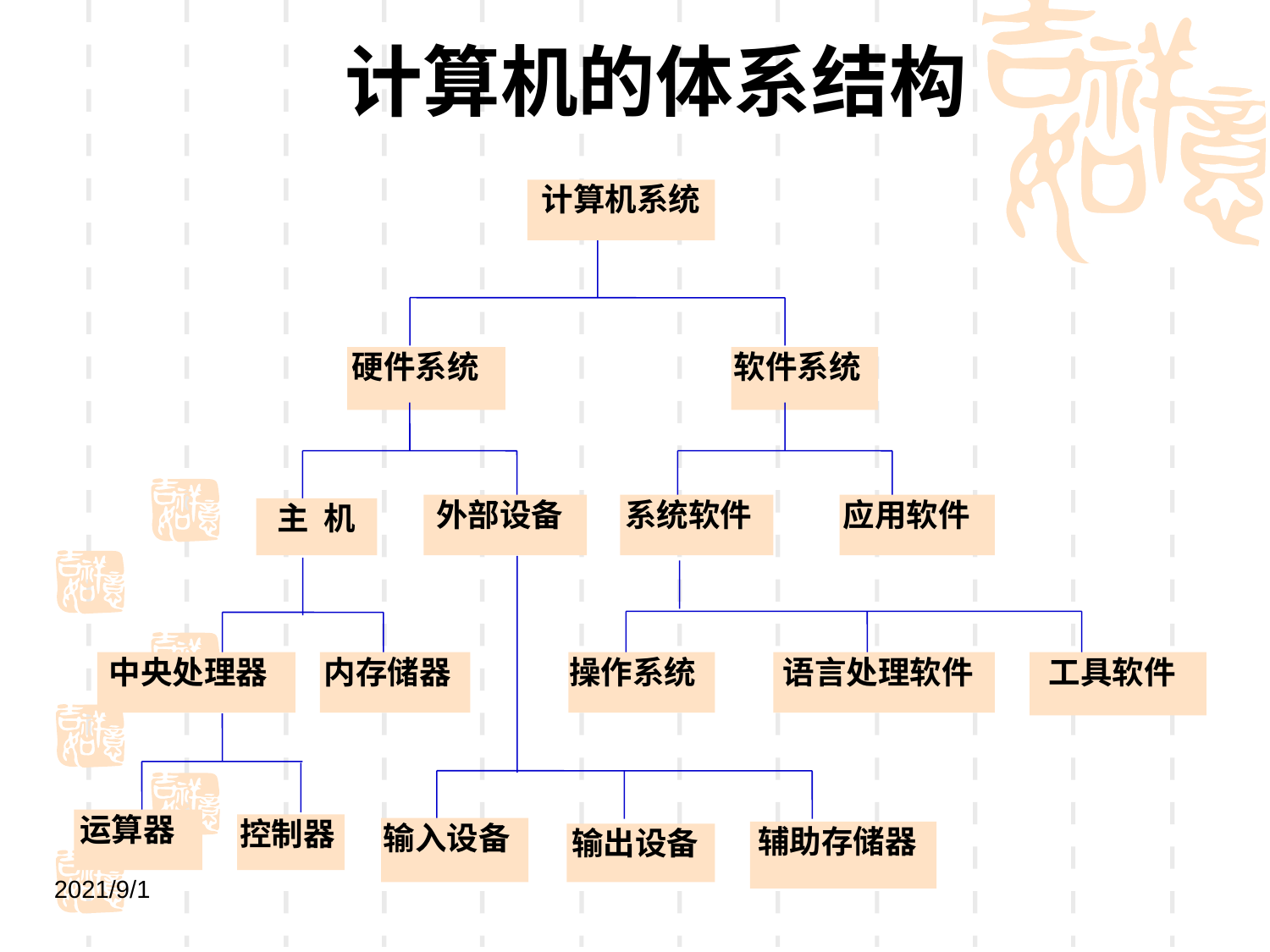

# 计算机的体系结构
计算机系统

硬件系统
软件系统

外部设备
系统软件
应用软件
主  机

中央处理器
内存储器
操作系统
语言处理软件
工具软件

运算器
控制器
输入设备
辅助存储器
输出设备
2021/9/1